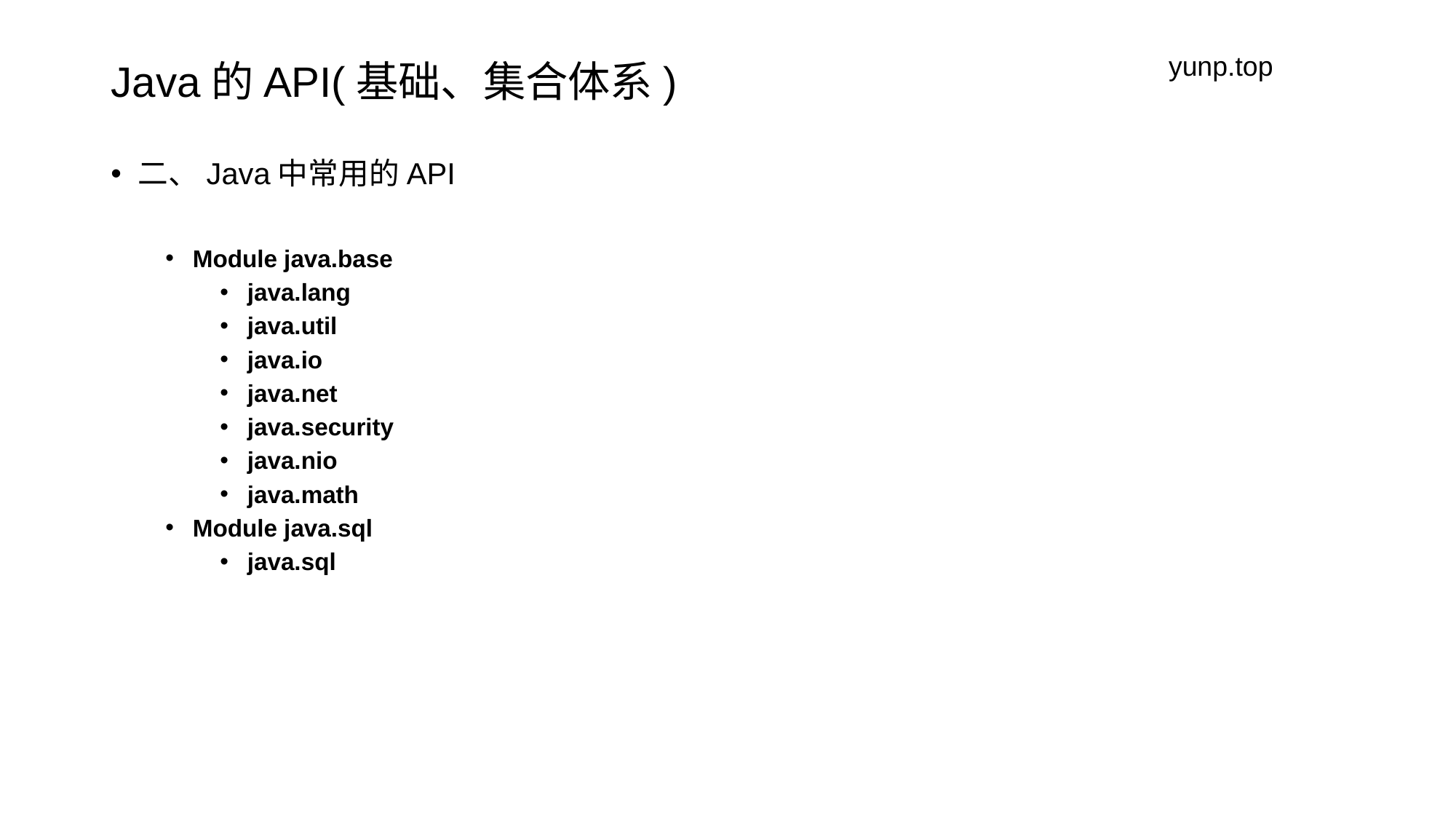

# Java的API(基础、集合体系)
yunp.top
二、Java中常用的API

Module java.base
java.lang
java.util
java.io
java.net
java.security
java.nio
java.math
Module java.sql
java.sql